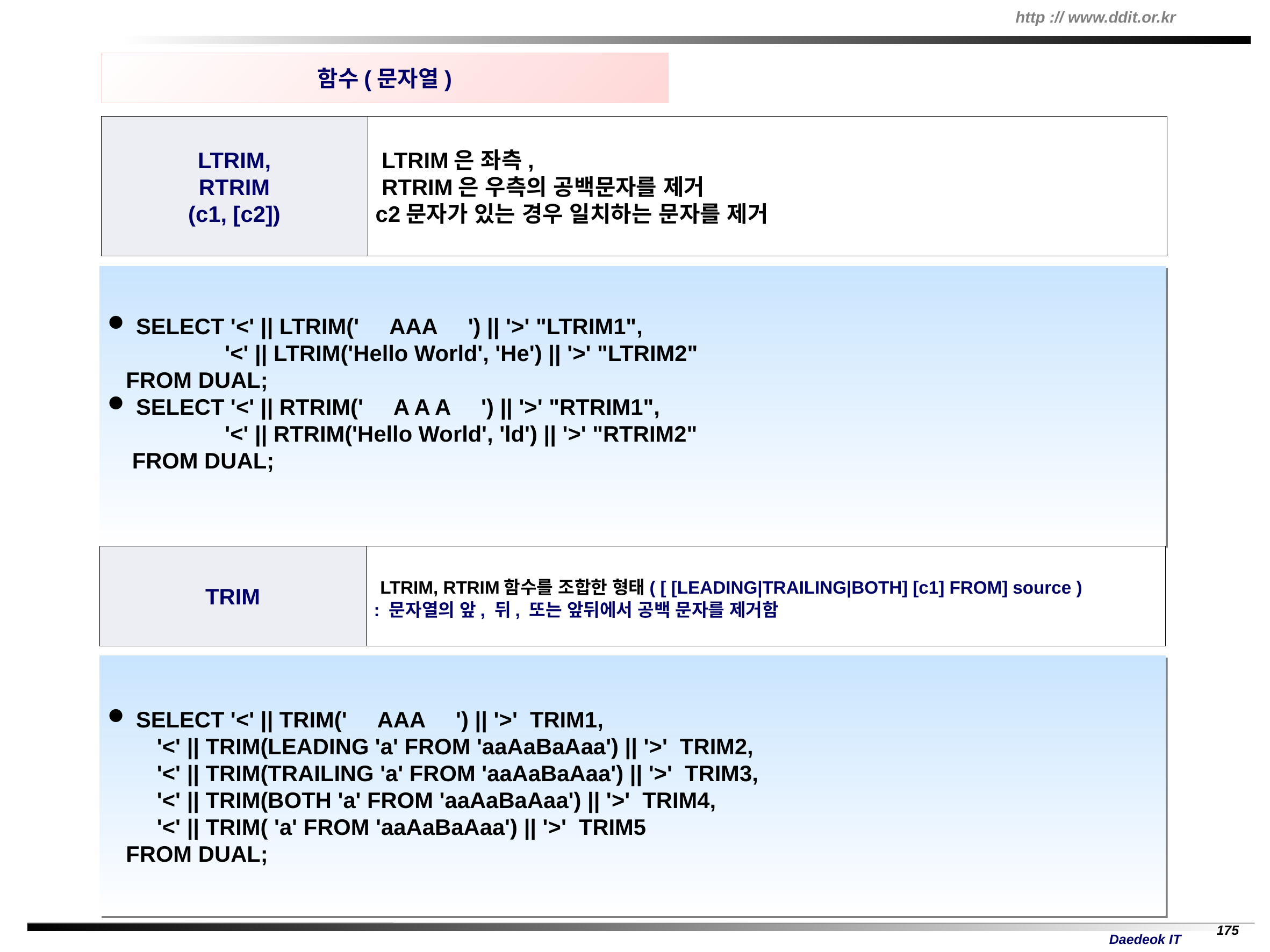

함수(문자열)
LTRIM,
RTRIM
(c1, [c2])
 LTRIM은 좌측,
 RTRIM은 우측의 공백문자를 제거
c2문자가 있는 경우 일치하는 문자를 제거
 SELECT '<' || LTRIM('     AAA     ') || '>' "LTRIM1",
                   '<' || LTRIM('Hello World', 'He') || '>' "LTRIM2"
   FROM DUAL;
 SELECT '<' || RTRIM('     A A A     ') || '>' "RTRIM1",
                   '<' || RTRIM('Hello World', 'ld') || '>' "RTRIM2"
    FROM DUAL;

TRIM
 LTRIM, RTRIM함수를 조합한 형태( [ [LEADING|TRAILING|BOTH] [c1] FROM] source )
: 문자열의 앞, 뒤, 또는 앞뒤에서 공백 문자를 제거함
 SELECT '<' || TRIM('     AAA     ') || '>'  TRIM1,
        '<' || TRIM(LEADING 'a' FROM 'aaAaBaAaa') || '>'  TRIM2,
        '<' || TRIM(TRAILING 'a' FROM 'aaAaBaAaa') || '>'  TRIM3,
        '<' || TRIM(BOTH 'a' FROM 'aaAaBaAaa') || '>'  TRIM4,
        '<' || TRIM( 'a' FROM 'aaAaBaAaa') || '>'  TRIM5
   FROM DUAL;